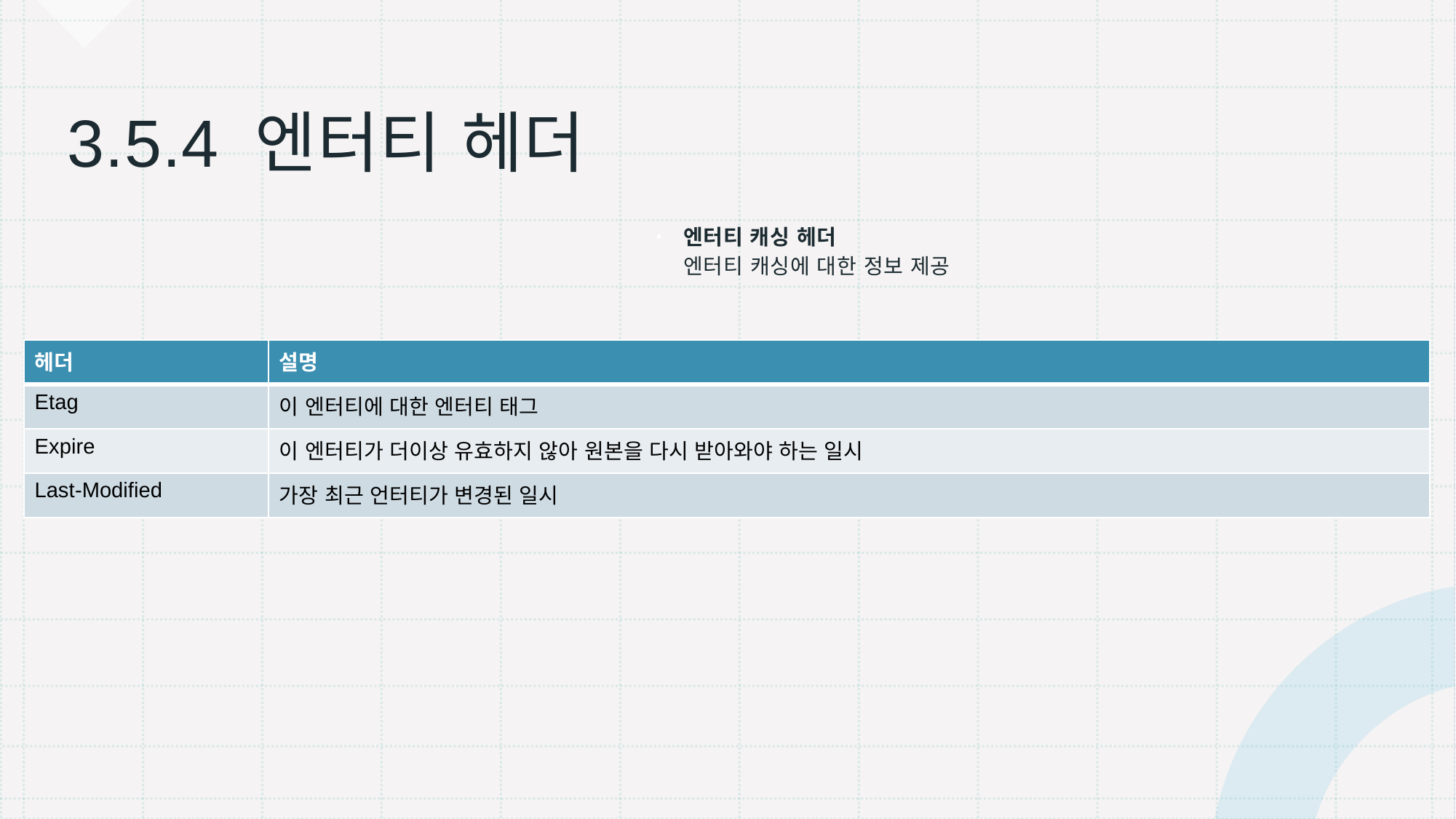

# 3.5.4 엔터티 헤더
엔터티 캐싱 헤더
엔터티 캐싱에 대한 정보 제공

| 헤더 | 설명 |
| --- | --- |
| Etag | 이 엔터티에 대한 엔터티 태그 |
| Expire | 이 엔터티가 더이상 유효하지 않아 원본을 다시 받아와야 하는 일시 |
| Last-Modified | 가장 최근 언터티가 변경된 일시 |